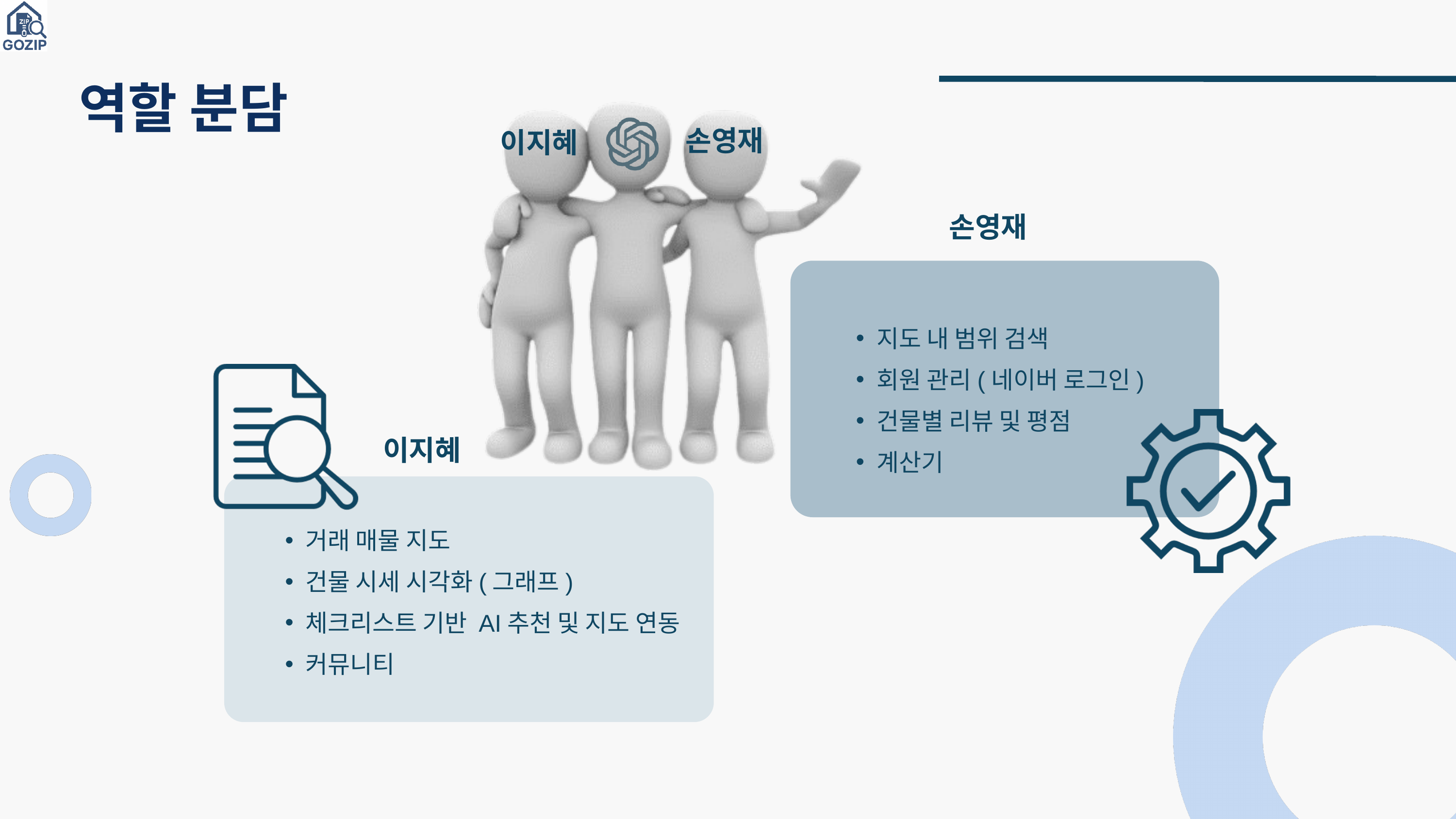

역할 분담

손영재
이지혜
손영재

지도 내 범위 검색
회원 관리(네이버 로그인)
건물별 리뷰 및 평점
계산기

이지혜

거래 매물 지도
건물 시세 시각화(그래프)
체크리스트 기반 AI추천 및 지도 연동
커뮤니티